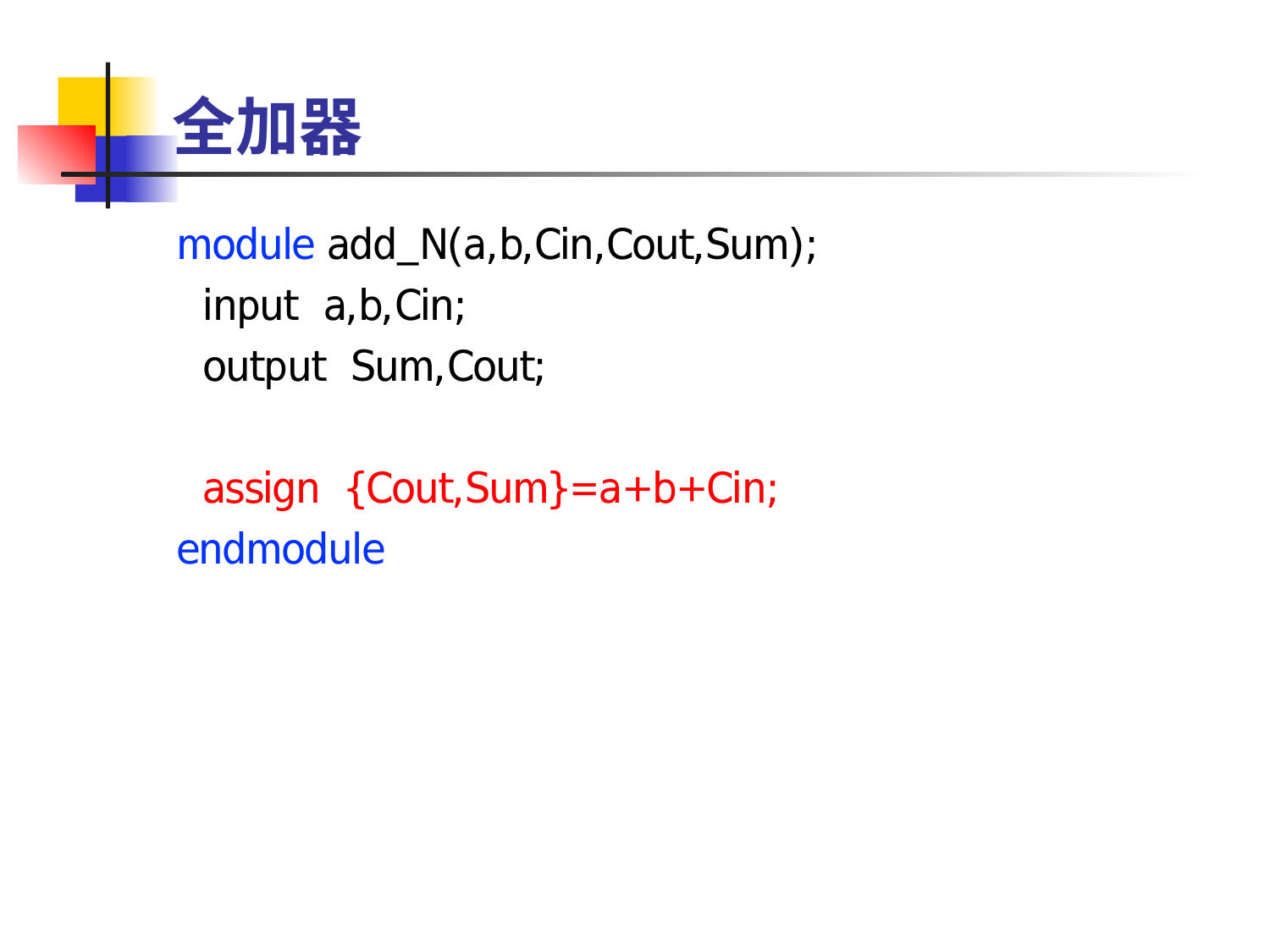

# 全加器
module add_N(a,b,Cin,Cout,Sum);
  input  a,b,Cin;
  output  Sum,Cout;

  assign  {Cout,Sum}=a+b+Cin;
endmodule